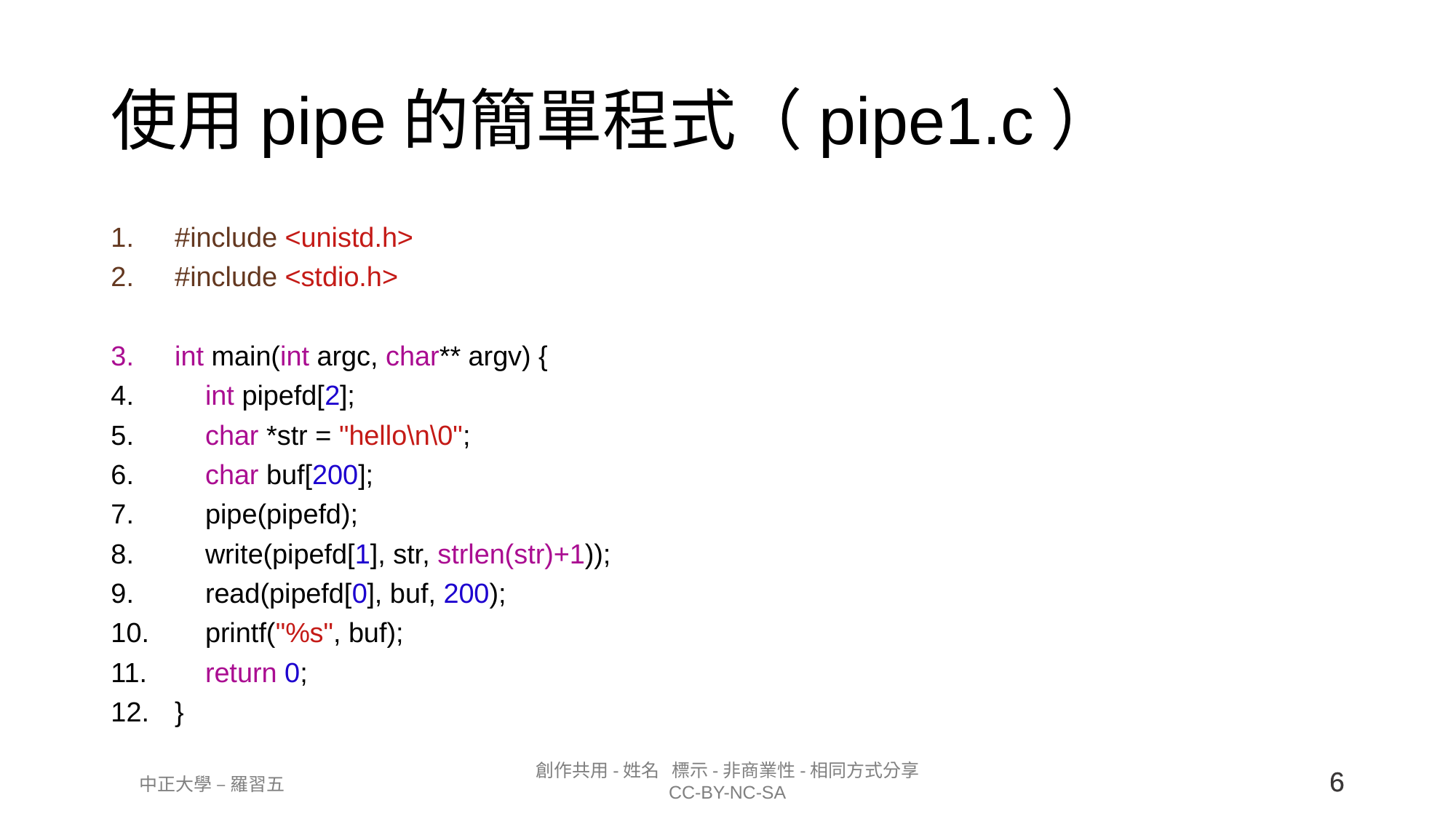

# 使用pipe的簡單程式（pipe1.c）
#include <unistd.h>
#include <stdio.h>

int main(int argc, char** argv) {
    int pipefd[2];
    char *str = "hello\n\0";
    char buf[200];
    pipe(pipefd);
    write(pipefd[1], str, strlen(str)+1));
    read(pipefd[0], buf, 200);
    printf("%s", buf);
    return 0;
}